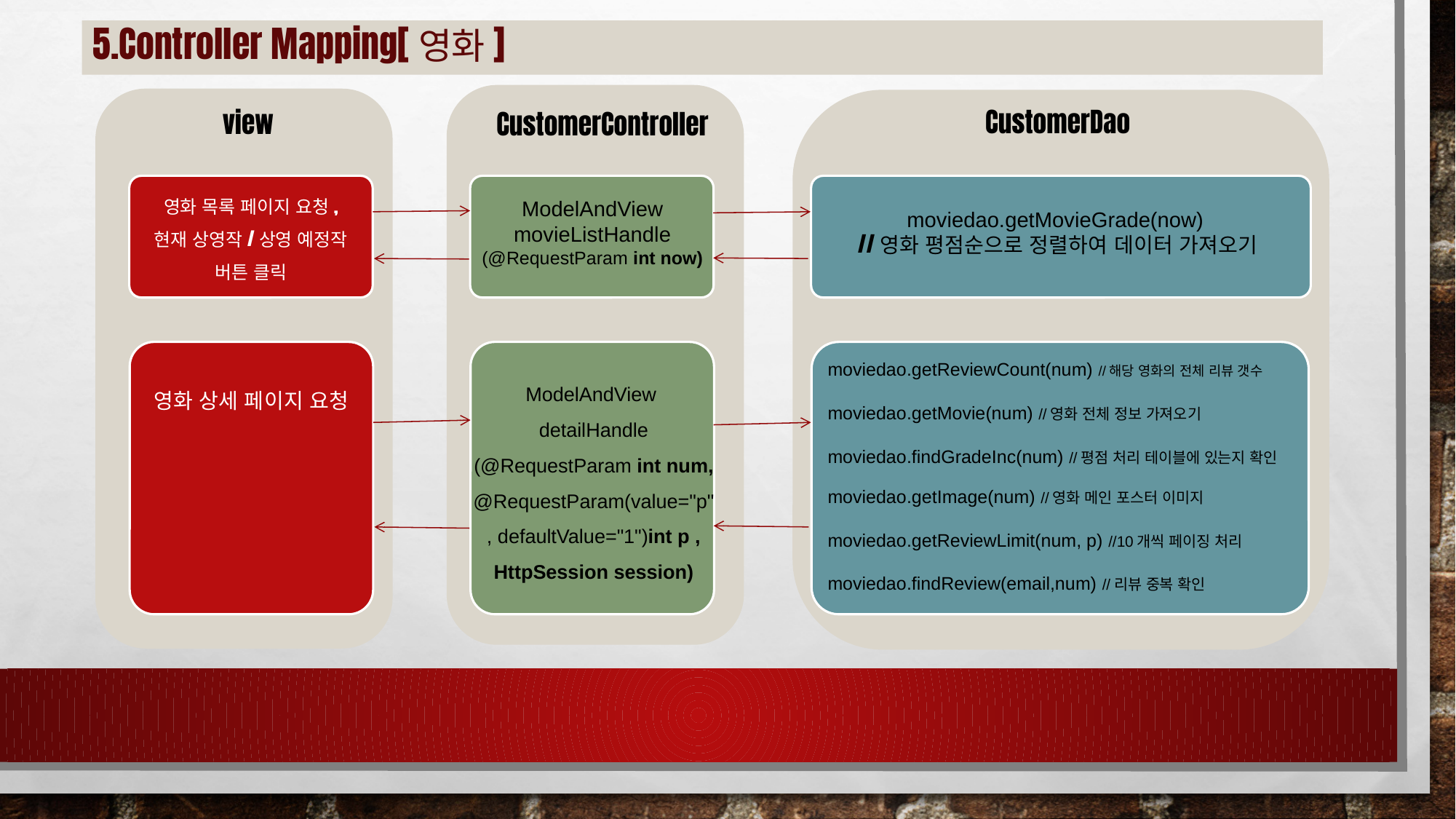

# 5.Controller Mapping[영화]

CustomerDao
view
CustomerController
영화 목록 페이지 요청,
현재 상영작/상영 예정작 버튼 클릭

ModelAndView movieListHandle
(@RequestParam int now)
moviedao.getMovieGrade(now)
//영화 평점순으로 정렬하여 데이터 가져오기

영화 상세 페이지 요청

moviedao.getReviewCount(num) //해당 영화의 전체 리뷰 갯수

moviedao.getMovie(num) //영화 전체 정보 가져오기

moviedao.findGradeInc(num) //평점 처리 테이블에 있는지 확인

moviedao.getImage(num) //영화 메인 포스터 이미지

moviedao.getReviewLimit(num, p) //10개씩 페이징 처리

moviedao.findReview(email,num) //리뷰 중복 확인

ModelAndView
detailHandle
(@RequestParam int num,
@RequestParam(value="p", defaultValue="1")int p ,
HttpSession session)